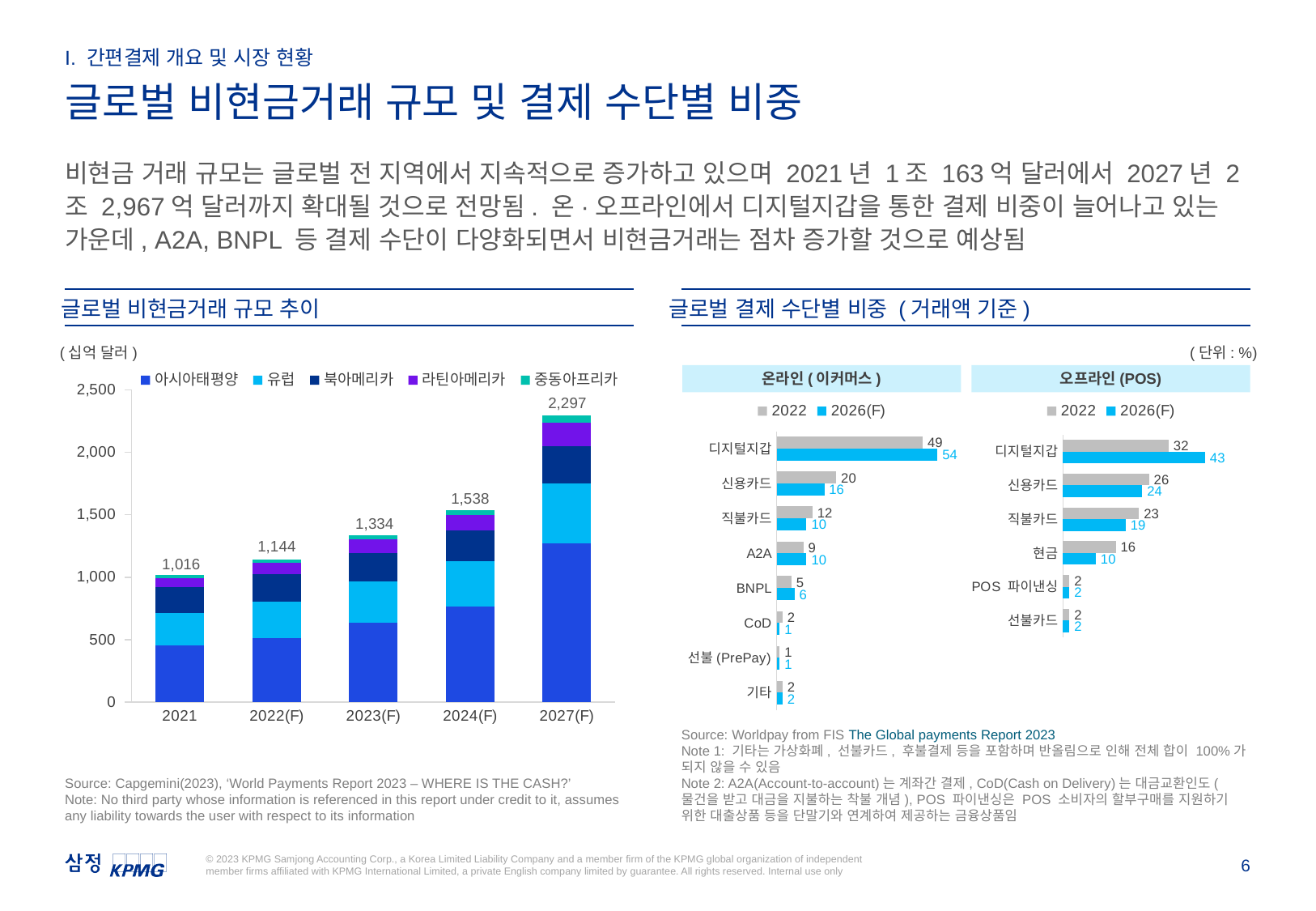

I. 간편결제 개요 및 시장 현황
글로벌 비현금거래 규모 및 결제 수단별 비중
비현금 거래 규모는 글로벌 전 지역에서 지속적으로 증가하고 있으며 2021년 1조 163억 달러에서 2027년 2조 2,967억 달러까지 확대될 것으로 전망됨. 온·오프라인에서 디지털지갑을 통한 결제 비중이 늘어나고 있는 가운데, A2A, BNPL 등 결제 수단이 다양화되면서 비현금거래는 점차 증가할 것으로 예상됨
글로벌 비현금거래 규모 추이
글로벌 결제 수단별 비중 (거래액 기준)
(십억 달러)
(단위: %)

### Chart

| Category | 아시아태평양 | 유럽 | 북아메리카 | 라틴아메리카 | 중동아프리카 |
|---|---|---|---|---|---|
| 2021 | 456.4 | 258.6 | 204.7 | 72.1 | 24.5 |
| 2022(F) | 515.1 | 289.8 | 218.0 | 91.6 | 29.5 |
| 2023(F) | 637.1 | 325.6 | 231.6 | 106.1 | 33.6 |
| 2024(F) | 765.3 | 364.1 | 245.8 | 124.1 | 38.8 |
| 2027(F) | 1269.6 | 482.2 | 298.1 | 189.8 | 56.9 |
온라인(이커머스)
오프라인(POS)

### Chart

| Category | 2026(F) | 2022 |
|---|---|---|
| 기타 | 2.0 | 2.0 |
| 선불(PrePay) | 1.0 | 1.0 |
| CoD | 1.0 | 2.0 |
| BNPL | 6.0 | 5.0 |
| A2A | 10.0 | 9.0 |
| 직불카드 | 10.0 | 12.0 |
| 신용카드 | 16.0 | 20.0 |
| 디지털지갑 | 54.0 | 49.0 |

### Chart

| Category | 2026(F) | 2022 |
|---|---|---|
| 선불카드 | 2.0 | 2.0 |
| POS 파이낸싱 | 2.0 | 2.0 |
| 현금 | 10.0 | 16.0 |
| 직불카드 | 19.0 | 23.0 |
| 신용카드 | 24.0 | 26.0 |
| 디지털지갑 | 43.0 | 32.0 |
2,297
1,538
1,334
1,144
1,016
Source: Worldpay from FIS The Global payments Report 2023
Note 1: 기타는 가상화폐, 선불카드, 후불결제 등을 포함하며 반올림으로 인해 전체 합이 100%가 되지 않을 수 있음
Note 2: A2A(Account-to-account)는 계좌간 결제, CoD(Cash on Delivery)는 대금교환인도(물건을 받고 대금을 지불하는 착불 개념), POS 파이낸싱은 POS 소비자의 할부구매를 지원하기 위한 대출상품 등을 단말기와 연계하여 제공하는 금융상품임
Source: Capgemini(2023), ‘World Payments Report 2023 – WHERE IS THE CASH?’
Note: No third party whose information is referenced in this report under credit to it, assumes any liability towards the user with respect to its information